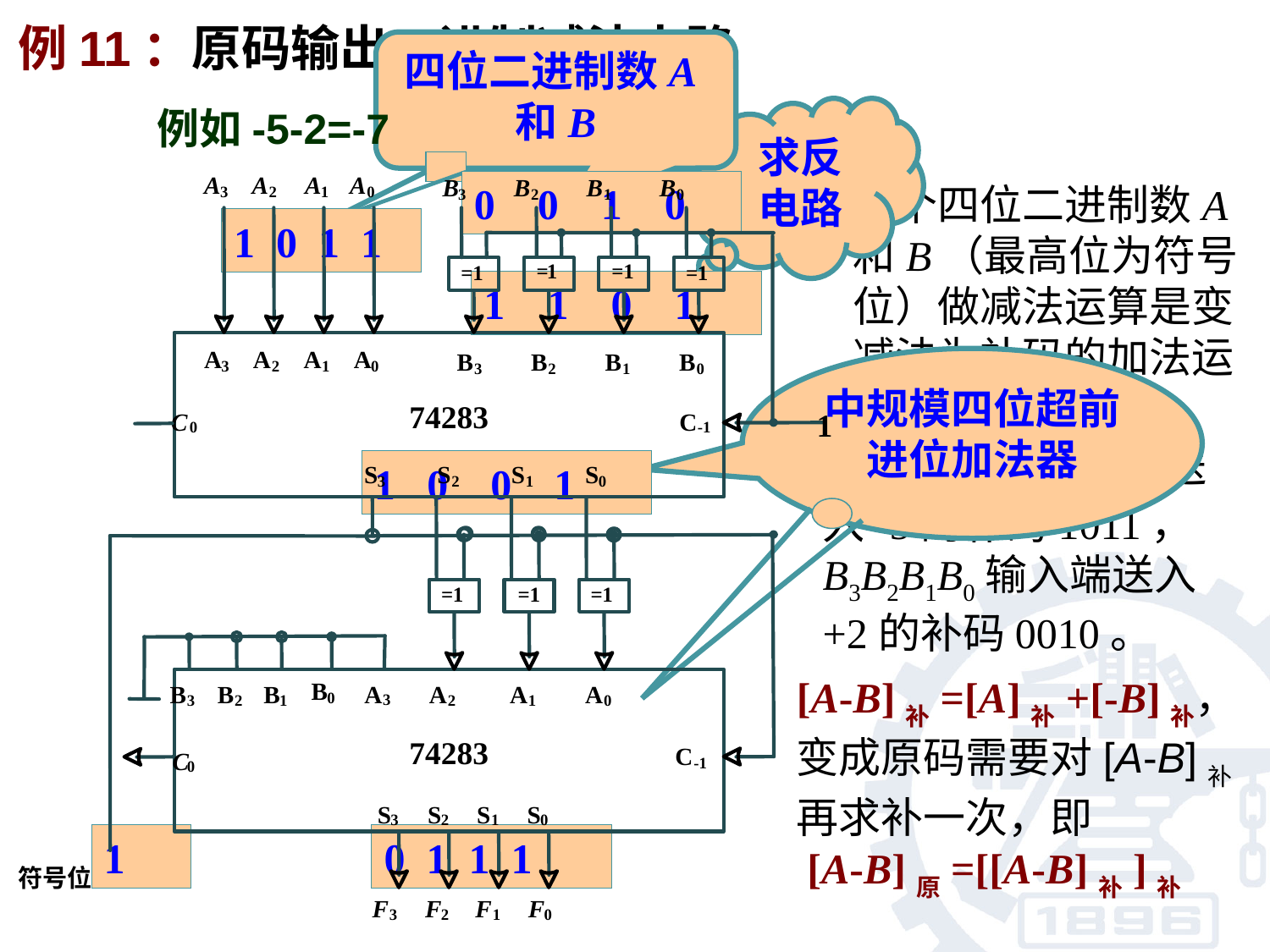

例11：原码输出二进制减法电路
四位二进制数A和B

例如-5-2=-7
求反电路

A
A
A
A
B
B
B
B
3
2
1
0
3
2
1
0

=
1
=
1
=
1
=
1

A
A
A
A
B
B
B
B
3
2
1
0
3
2
1
0
74283
1
C
C

0
-
1

S
S
S
S
3
2
1
0

=
1
=
1
=
1

B
B
B
B
A
A
A
A
0
3
3
2
1
2
1
0

74283
C
C

-
1
0

S
S
S
S
3
2
1
0

符号位

F
F
F
F
3
2
1
0
0    0    1    0
两个四位二进制数A和B（最高位为符号位）做减法运算是变减法为补码的加法运算。
1  0  1  1
1    1    0    1
中规模四位超前进位加法器

在A3A2A1A0输入端送入-5的补码1011，B3B2B1B0输入端送入+2的补码0010。
1   0    0    1

[A-B]补=[A]补+[-B]补，变成原码需要对[A-B]补再求补一次，即
 [A-B]原=[[A-B]补]补
1
0  1  1  1